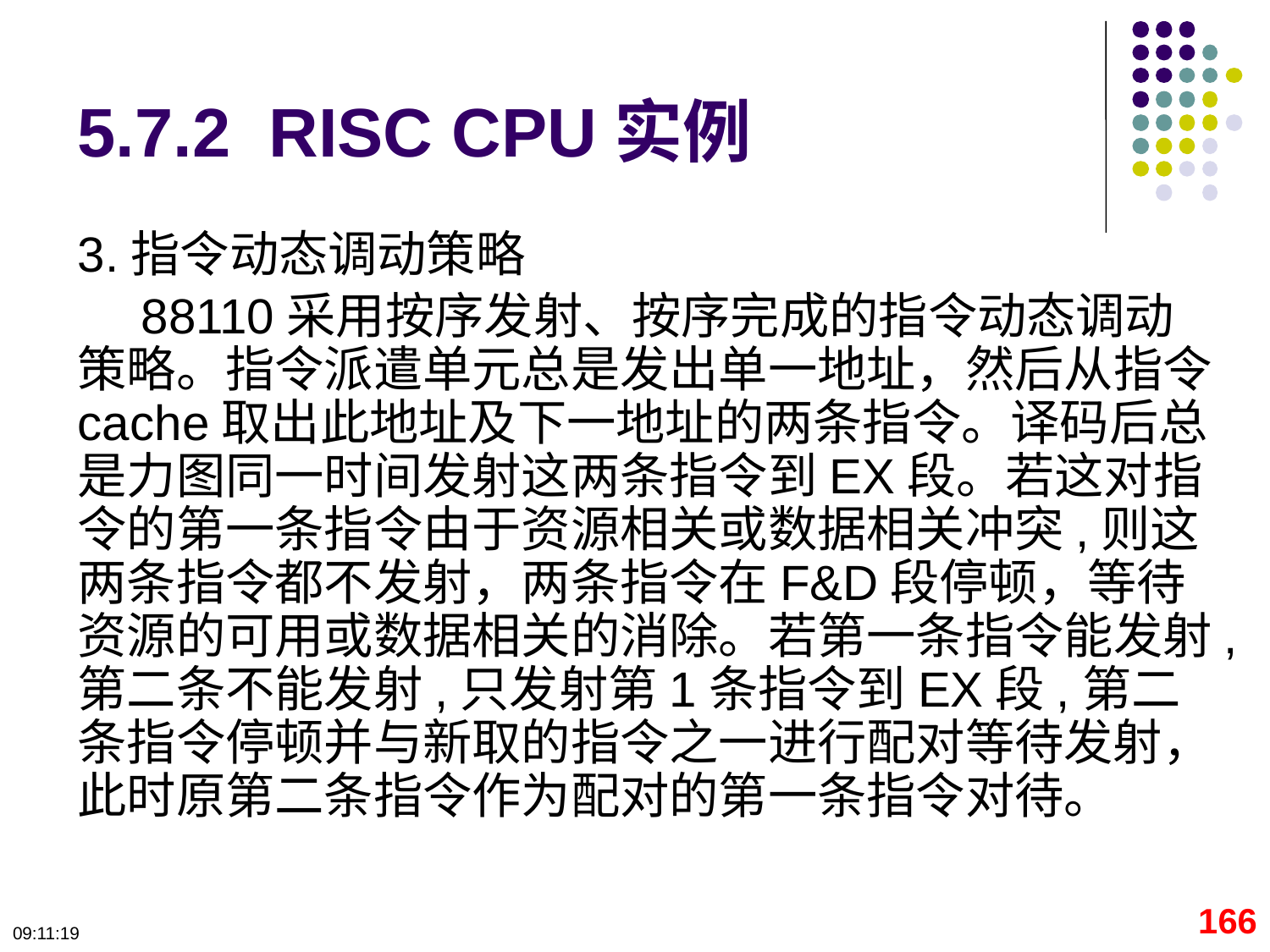

# 5.7.2  RISC CPU实例
3.指令动态调动策略
88110采用按序发射、按序完成的指令动态调动策略。指令派遣单元总是发出单一地址，然后从指令cache取出此地址及下一地址的两条指令。译码后总是力图同一时间发射这两条指令到EX段。若这对指令的第一条指令由于资源相关或数据相关冲突,则这两条指令都不发射，两条指令在F&D段停顿，等待资源的可用或数据相关的消除。若第一条指令能发射,第二条不能发射,只发射第1条指令到EX段,第二条指令停顿并与新取的指令之一进行配对等待发射，此时原第二条指令作为配对的第一条指令对待。

166
09:11:19